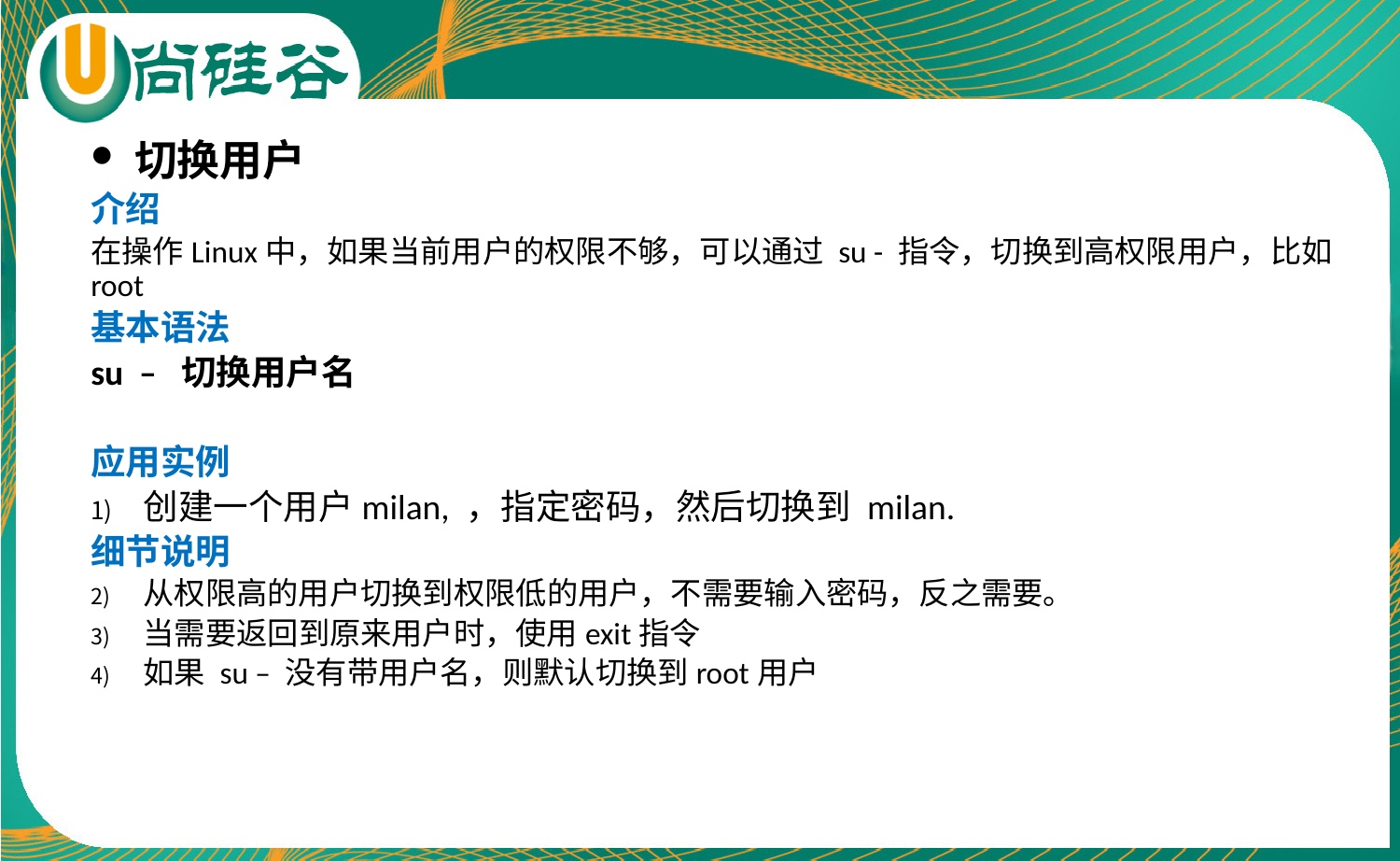

切换用户
介绍
在操作Linux中，如果当前用户的权限不够，可以通过 su - 指令，切换到高权限用户，比如root
基本语法
su  –  切换用户名

应用实例
创建一个用户milan, ，指定密码，然后切换到 milan.
细节说明
从权限高的用户切换到权限低的用户，不需要输入密码，反之需要。
当需要返回到原来用户时，使用exit指令
如果 su – 没有带用户名，则默认切换到root用户